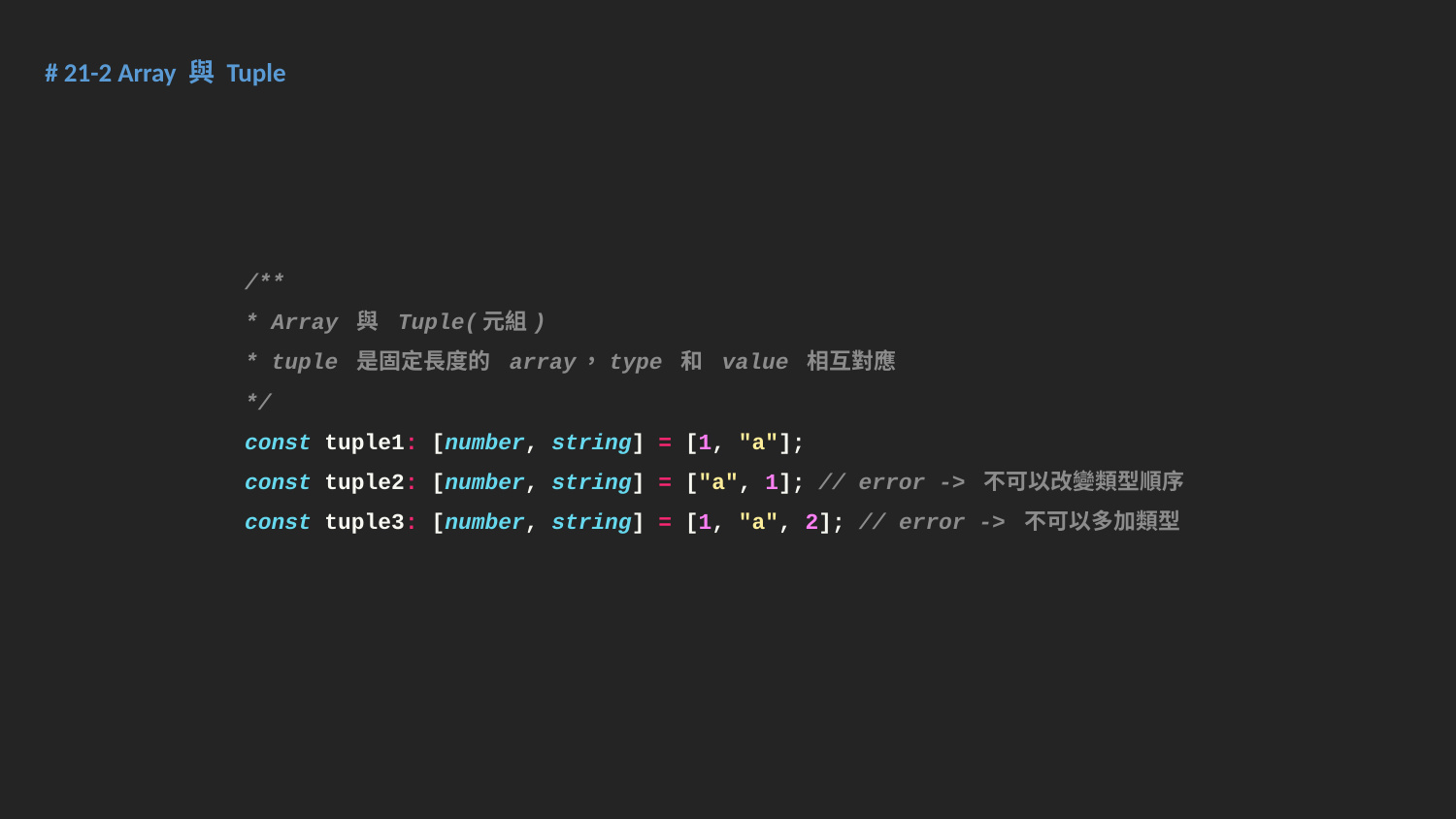

# 21-2 Array 與 Tuple
/**
* Array 與 Tuple(元組)
* tuple 是固定長度的 array，type 和 value 相互對應
*/
const tuple1: [number, string] = [1, "a"];
const tuple2: [number, string] = ["a", 1]; // error -> 不可以改變類型順序
const tuple3: [number, string] = [1, "a", 2]; // error -> 不可以多加類型